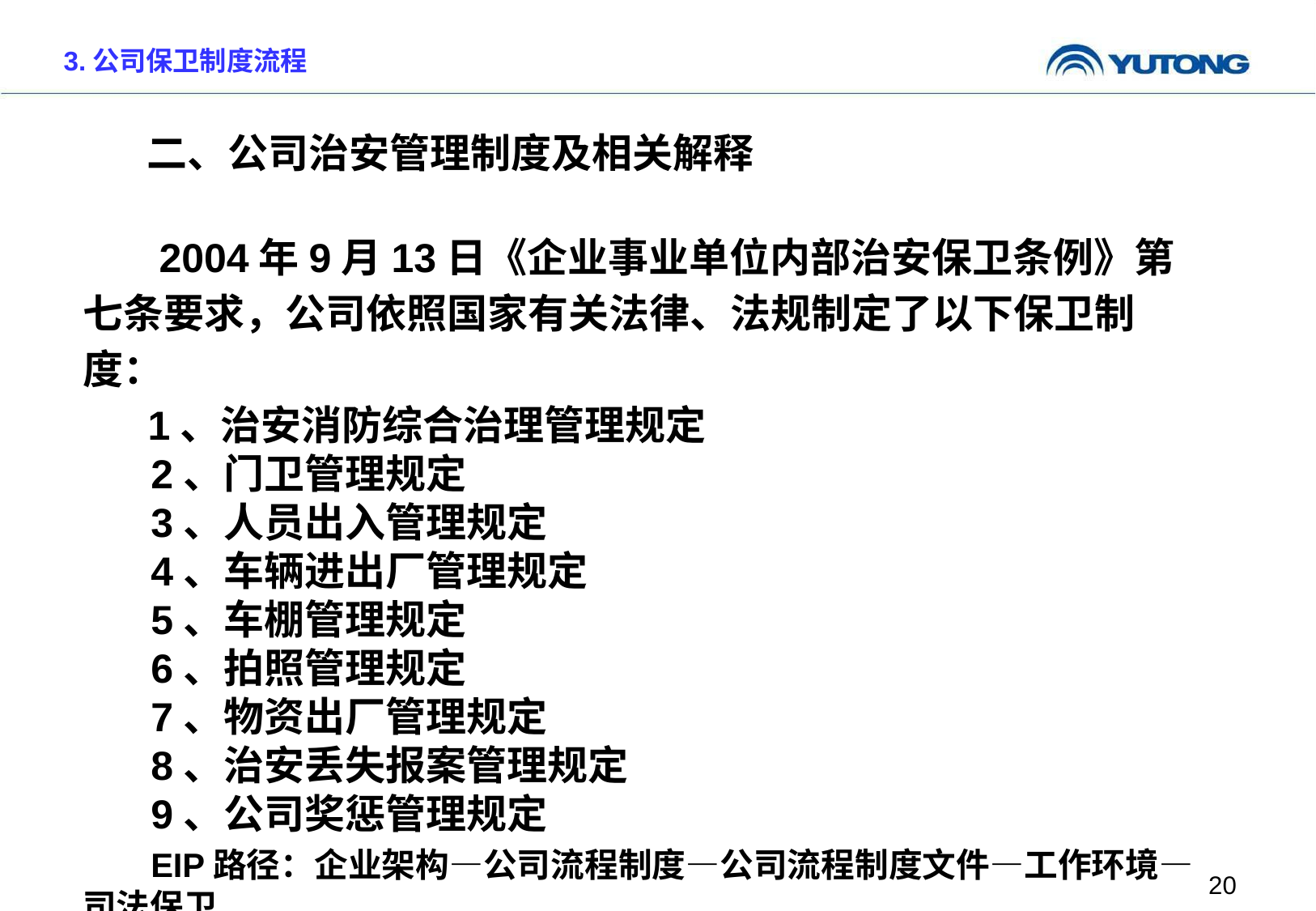

3.公司保卫制度流程
      二、公司治安管理制度及相关解释

        2004年9月13日《企业事业单位内部治安保卫条例》第七条要求，公司依照国家有关法律、法规制定了以下保卫制度：
       1、治安消防综合治理管理规定
      2、门卫管理规定
      3、人员出入管理规定
      4、车辆进出厂管理规定
      5、车棚管理规定
      6、拍照管理规定
      7、物资出厂管理规定
      8、治安丢失报案管理规定
      9、公司奖惩管理规定
      EIP路径：企业架构—公司流程制度—公司流程制度文件—工作环境—司法保卫
20